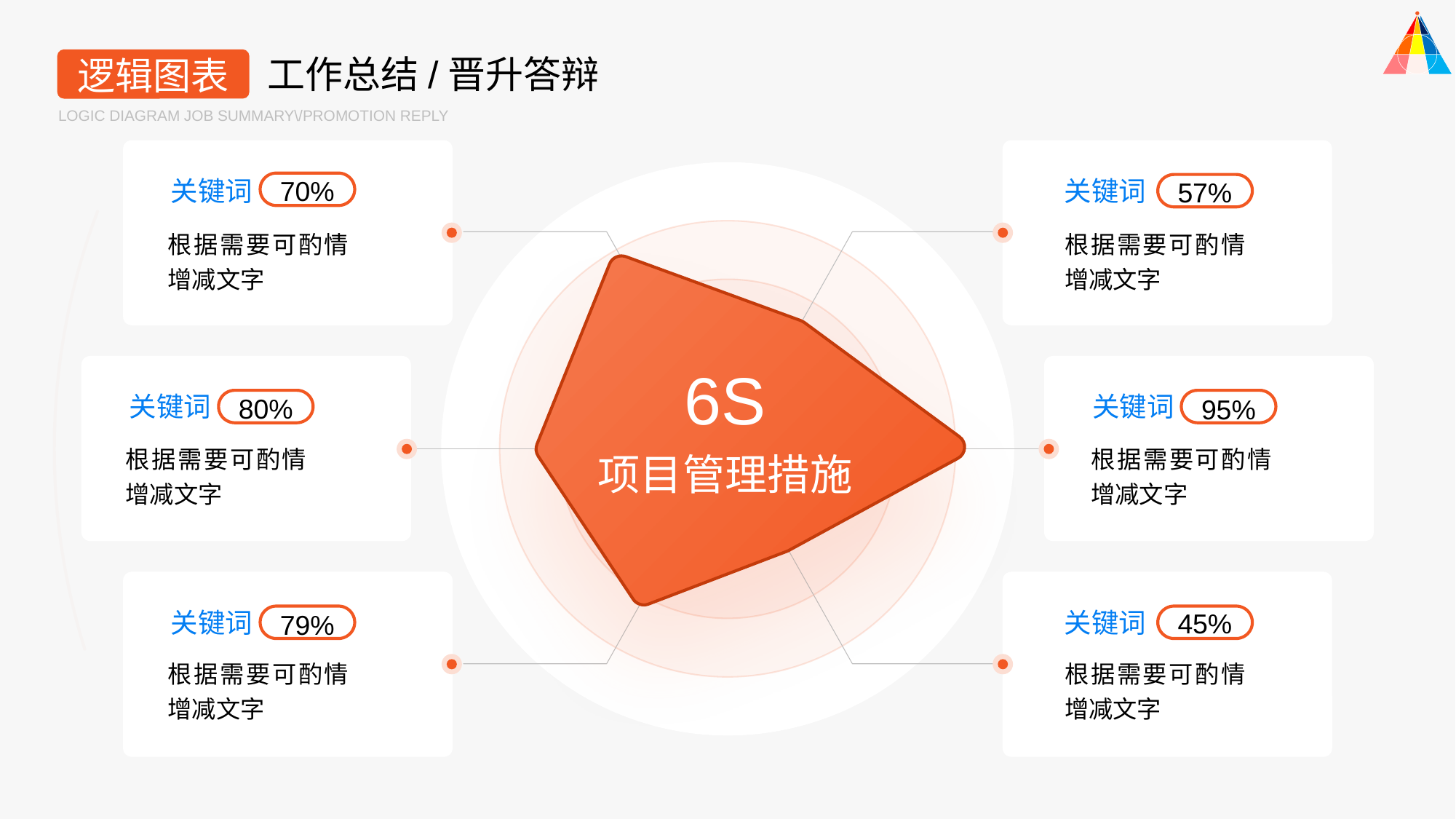

工作总结/晋升答辩

逻辑图表
LOGIC DIAGRAM JOB SUMMARY\/PROMOTION REPLY

关键词
70%
关键词
57%

根据需要可酌情增减文字
根据需要可酌情增减文字

6S
项目管理措施

关键词
关键词
80%
95%

根据需要可酌情增减文字
根据需要可酌情增减文字

关键词
关键词
45%
79%

根据需要可酌情增减文字
根据需要可酌情增减文字